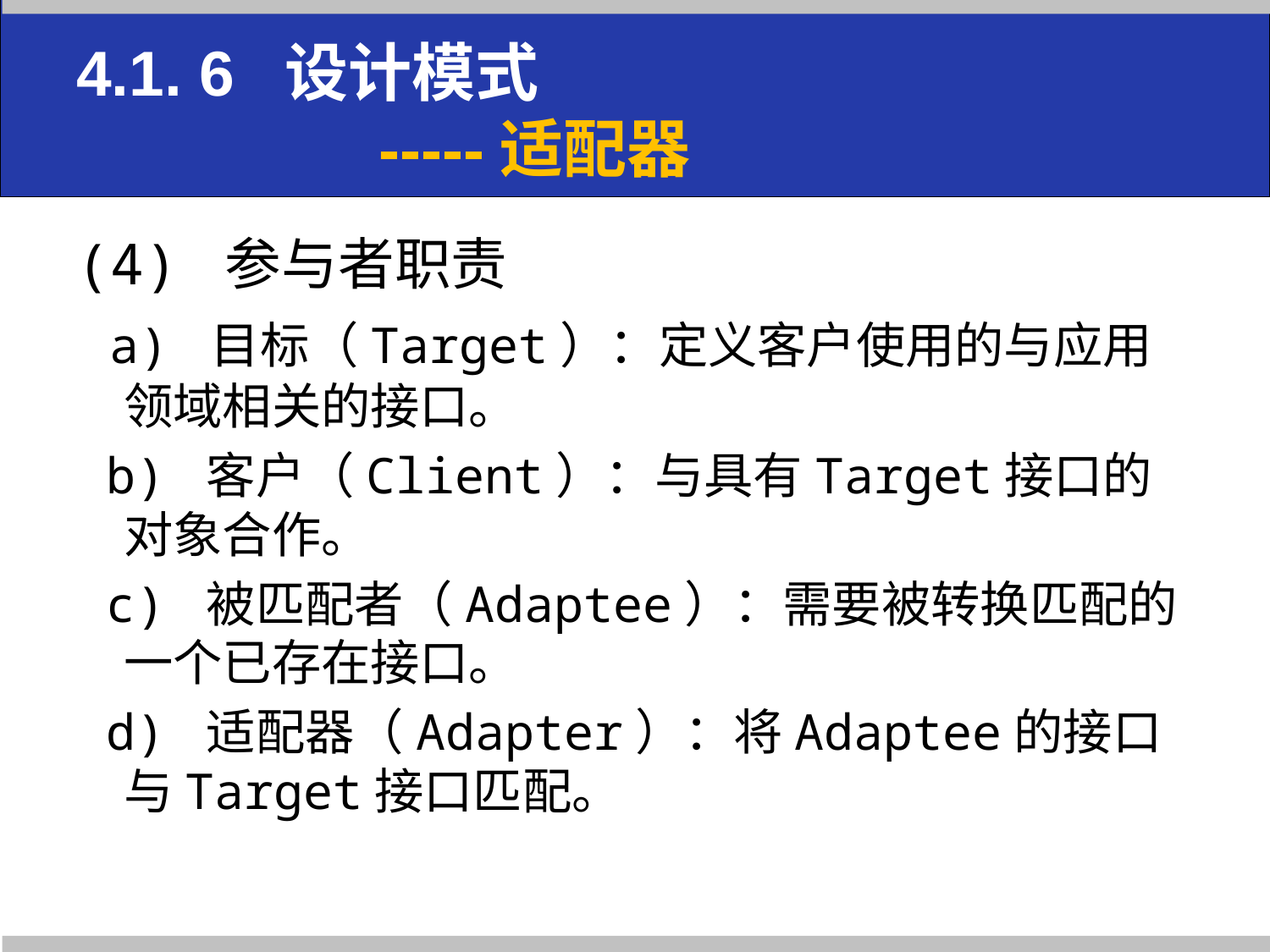

# 4.1. 6  设计模式 -----适配器
(4) 参与者职责
 a) 目标（Target）：定义客户使用的与应用领域相关的接口。
 b) 客户（Client）：与具有Target接口的对象合作。
 c) 被匹配者（Adaptee）：需要被转换匹配的一个已存在接口。
 d) 适配器（Adapter）：将Adaptee的接口与Target接口匹配。

486